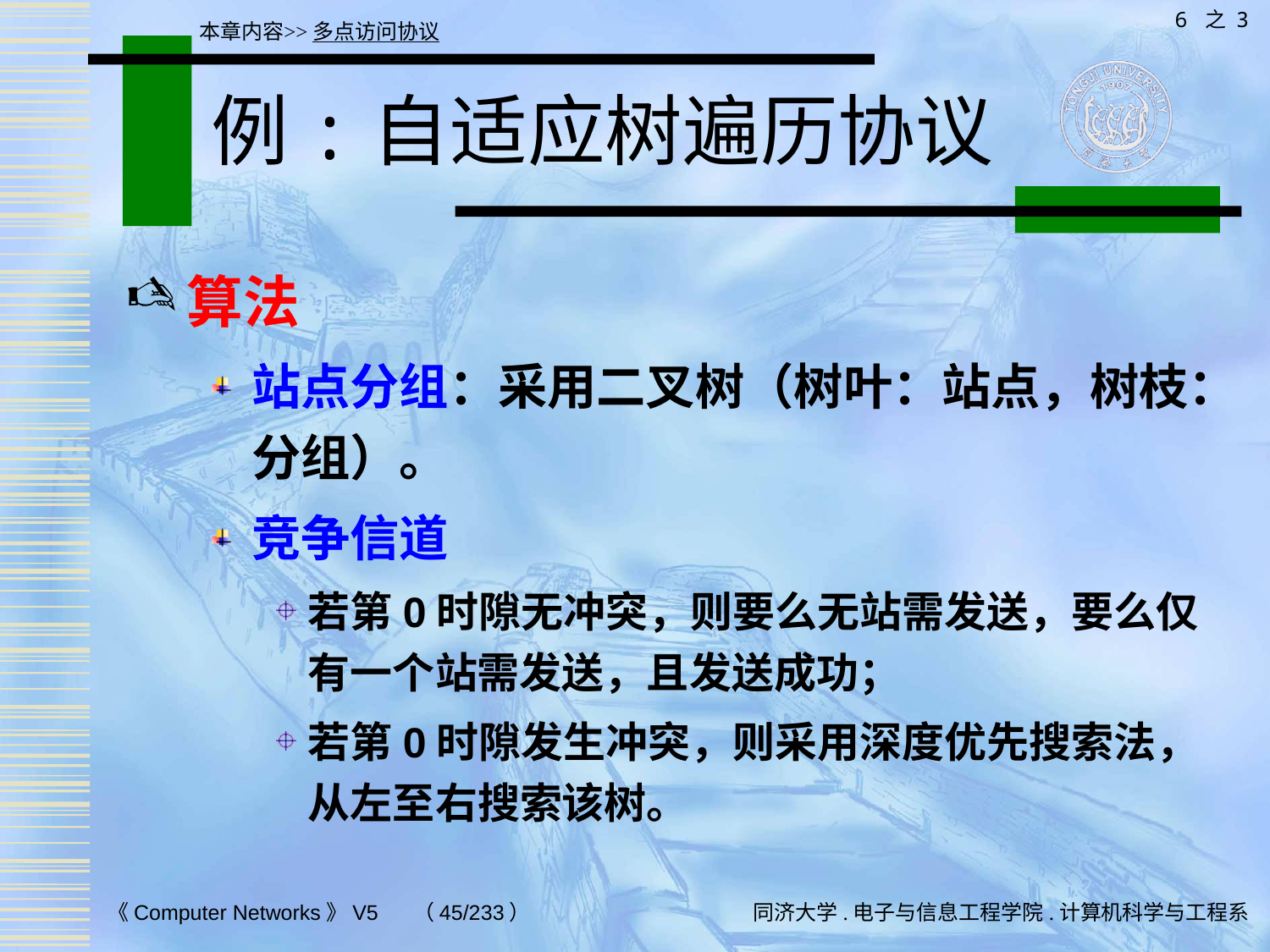

6 之 3
本章内容>>多点访问协议
# 例:自适应树遍历协议
算法
站点分组：采用二叉树（树叶：站点，树枝：分组）。
竞争信道
若第0时隙无冲突，则要么无站需发送，要么仅有一个站需发送，且发送成功；
若第0时隙发生冲突，则采用深度优先搜索法，从左至右搜索该树。